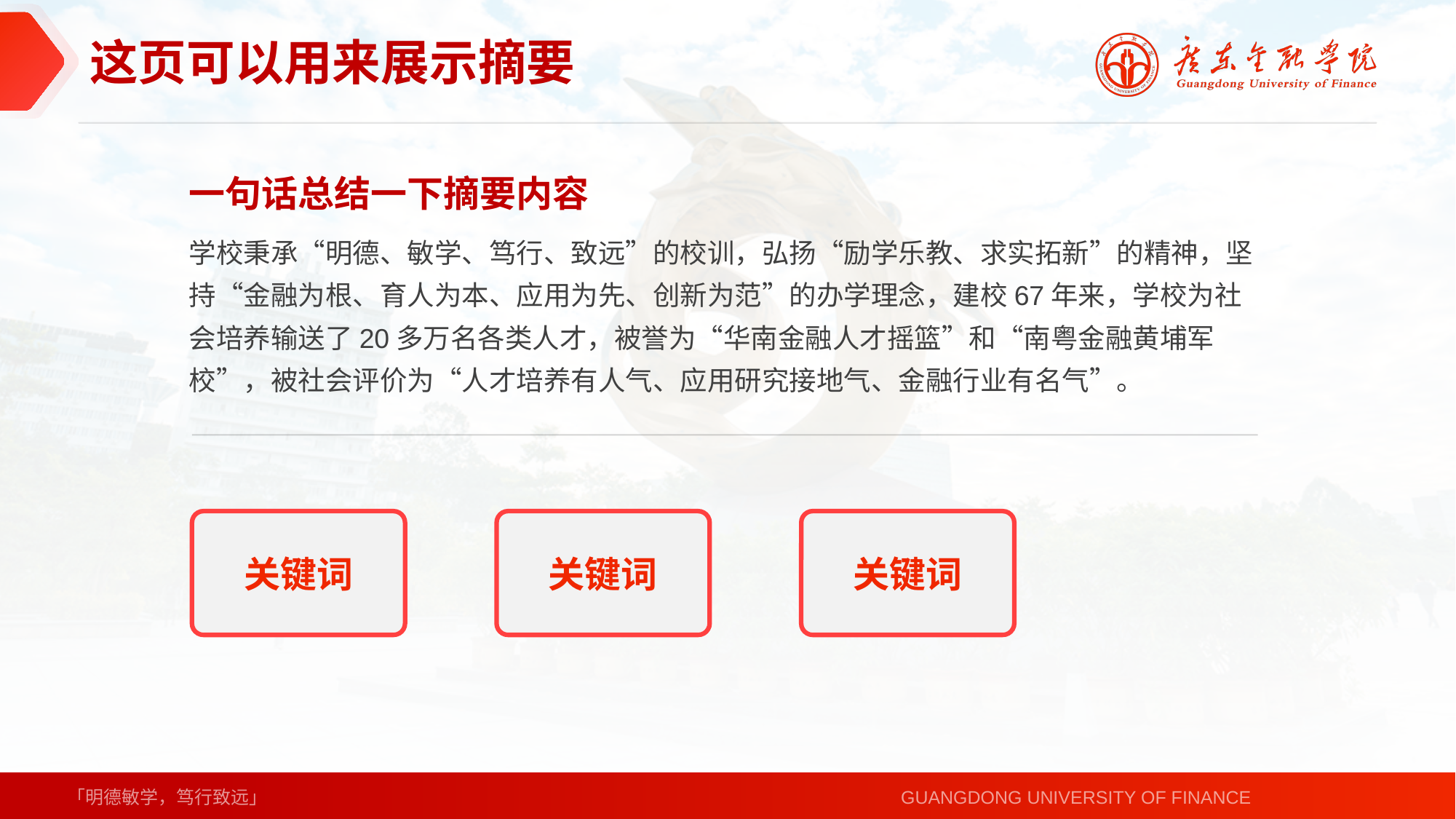

这页可以用来展示摘要
一句话总结一下摘要内容
学校秉承“明德、敏学、笃行、致远”的校训，弘扬“励学乐教、求实拓新”的精神，坚持“金融为根、育人为本、应用为先、创新为范”的办学理念，建校67年来，学校为社会培养输送了20多万名各类人才，被誉为“华南金融人才摇篮”和“南粤金融黄埔军校”，被社会评价为“人才培养有人气、应用研究接地气、金融行业有名气”。
关键词
关键词
关键词